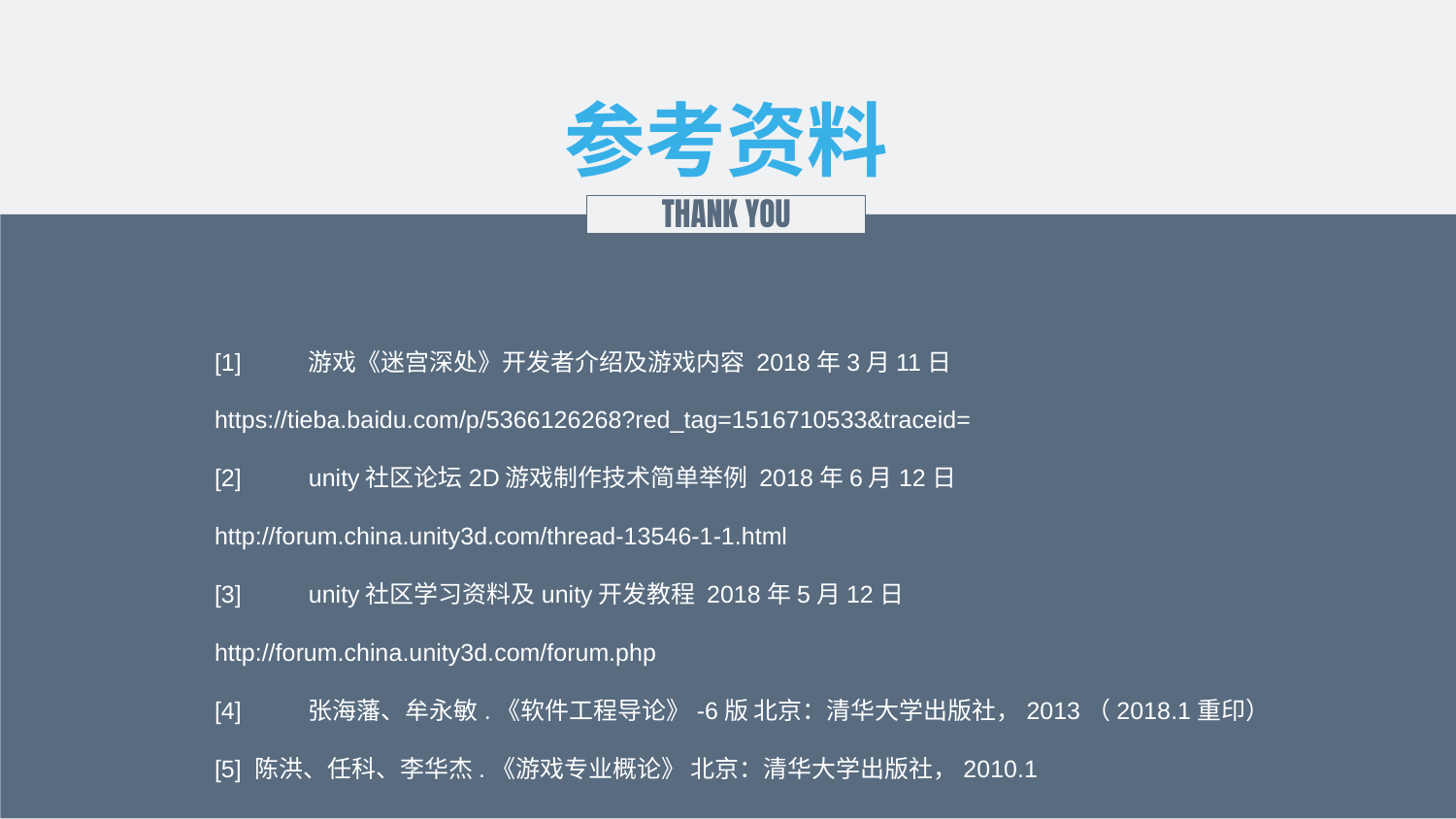

参考资料
THANK YOU

[1]	游戏《迷宫深处》开发者介绍及游戏内容 2018年3月11日
https://tieba.baidu.com/p/5366126268?red_tag=1516710533&traceid=
[2]	unity社区论坛2D游戏制作技术简单举例 2018年6月12日
http://forum.china.unity3d.com/thread-13546-1-1.html
[3]	unity社区学习资料及unity开发教程 2018年5月12日
http://forum.china.unity3d.com/forum.php
[4]	张海藩、牟永敏.《软件工程导论》-6版 北京：清华大学出版社，2013（2018.1重印）
[5] 陈洪、任科、李华杰.《游戏专业概论》 北京：清华大学出版社，2010.1